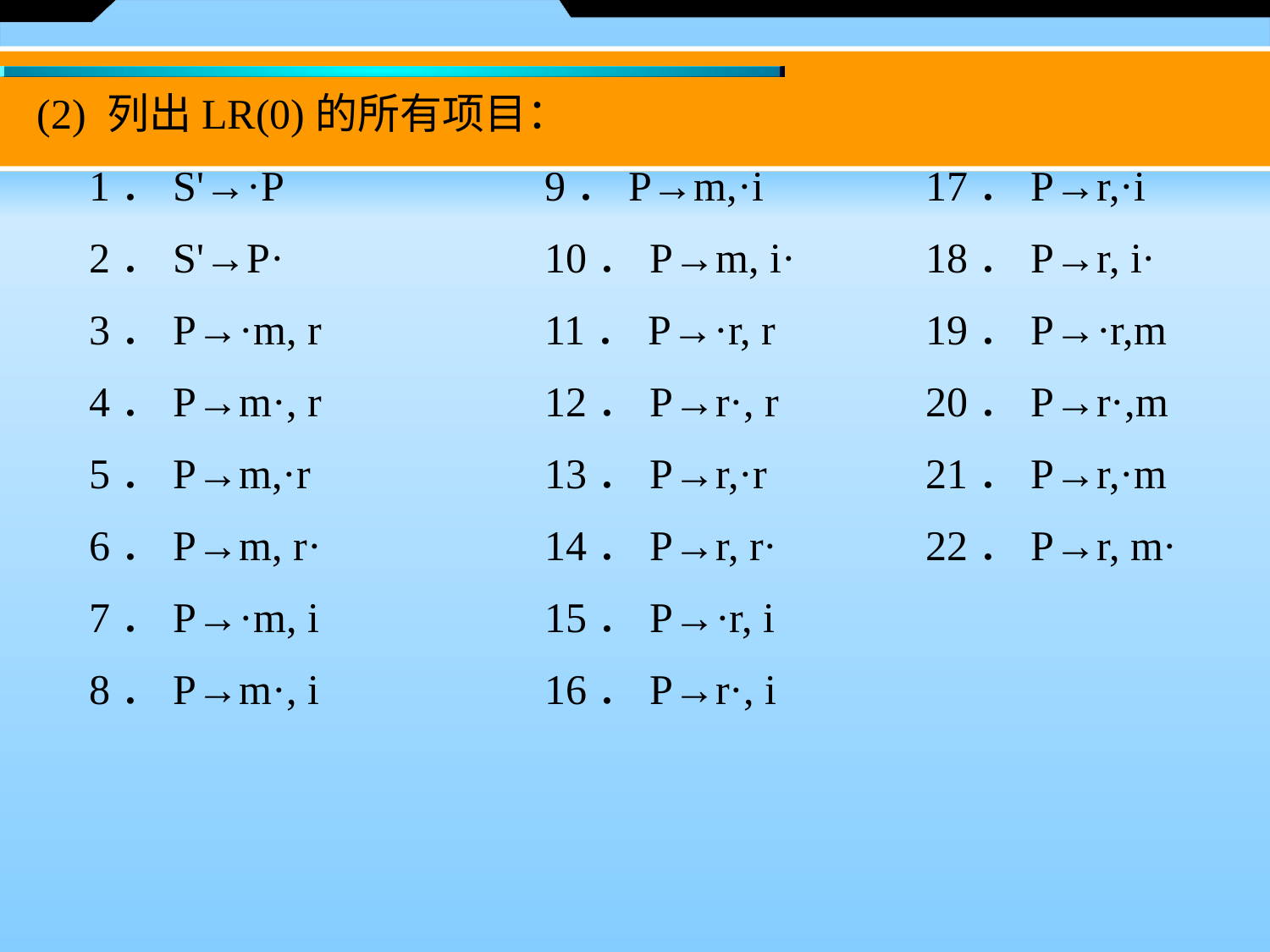

(2) 列出LR(0)的所有项目：
     1．S'→·P         		9．P→m,·i       	17．P→r,·i
     2．S'→P·         		10．P→m, i·      	18．P→r, i·
     3．P→·m, r       		11．P→·r, r        	19．P→·r,m
     4．P→m·, r       		12．P→r·, r        	20．P→r·,m
     5．P→m,·r        		13．P→r,·r        	21．P→r,·m
     6．P→m, r·       		14．P→r, r·       	22．P→r, m·
     7．P→·m, i       		15．P→·r, i
     8．P→m·, i       		16．P→r·, i